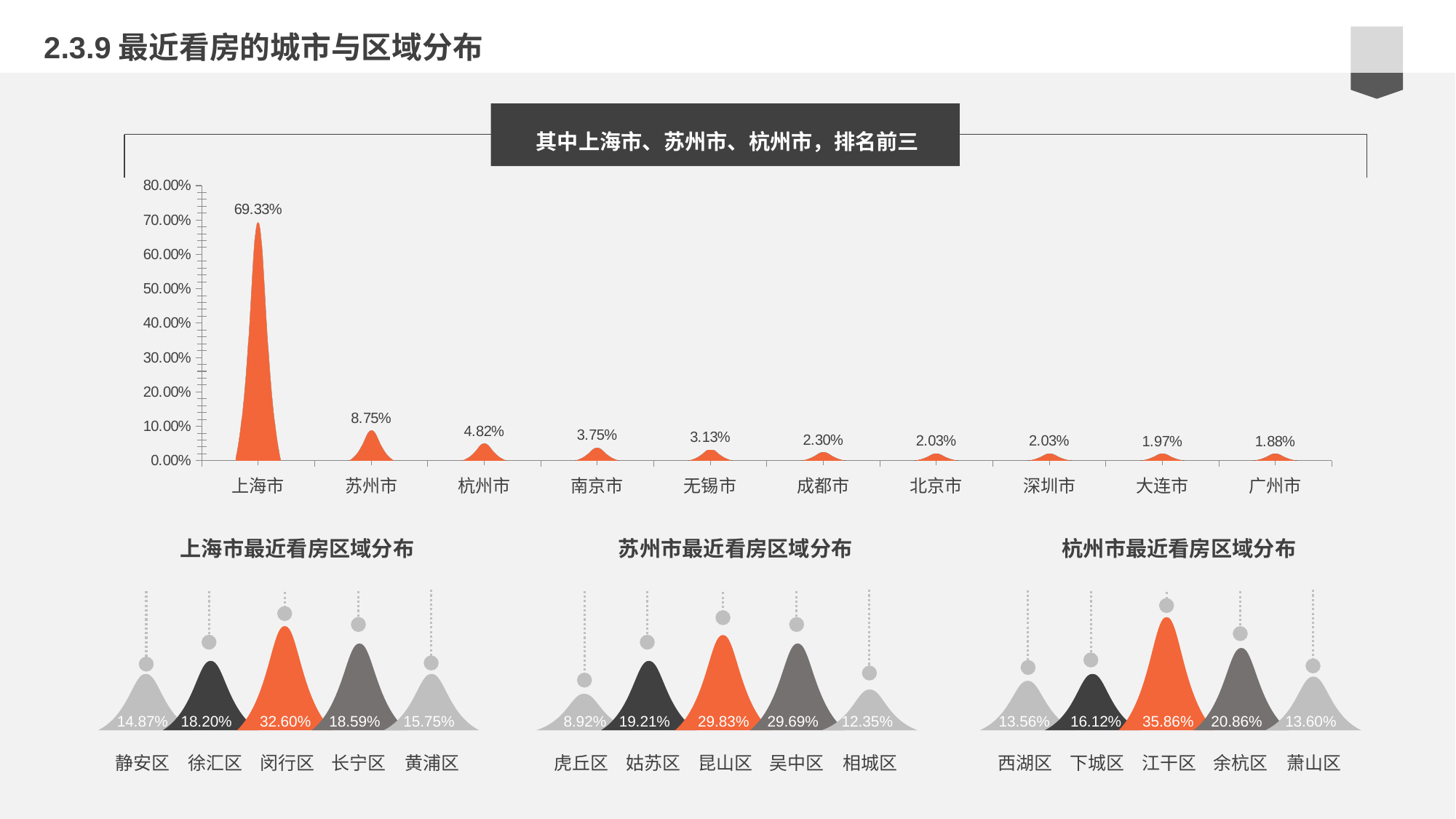

2.3.9最近看房的城市与区域分布
35

其中上海市、苏州市、杭州市，排名前三

### Chart

| Category | 占比 |
|---|---|
| 上海市 | 0.6933 |
| 苏州市 | 0.0875 |
| 杭州市 | 0.0482 |
| 南京市 | 0.0375 |
| 无锡市 | 0.0313 |
| 成都市 | 0.023 |
| 北京市 | 0.0203 |
| 深圳市 | 0.0203 |
| 大连市 | 0.0197 |
| 广州市 | 0.0188 |
上海市最近看房区域分布

14.87%
18.20%
32.60%
18.59%
15.75%
静安区
徐汇区
闵行区
长宁区
黄浦区
苏州市最近看房区域分布

8.92%
19.21%
29.83%
29.69%
12.35%
虎丘区
姑苏区
昆山区
吴中区
相城区
杭州市最近看房区域分布

13.56%
16.12%
35.86%
20.86%
13.60%
西湖区
下城区
江干区
余杭区
萧山区